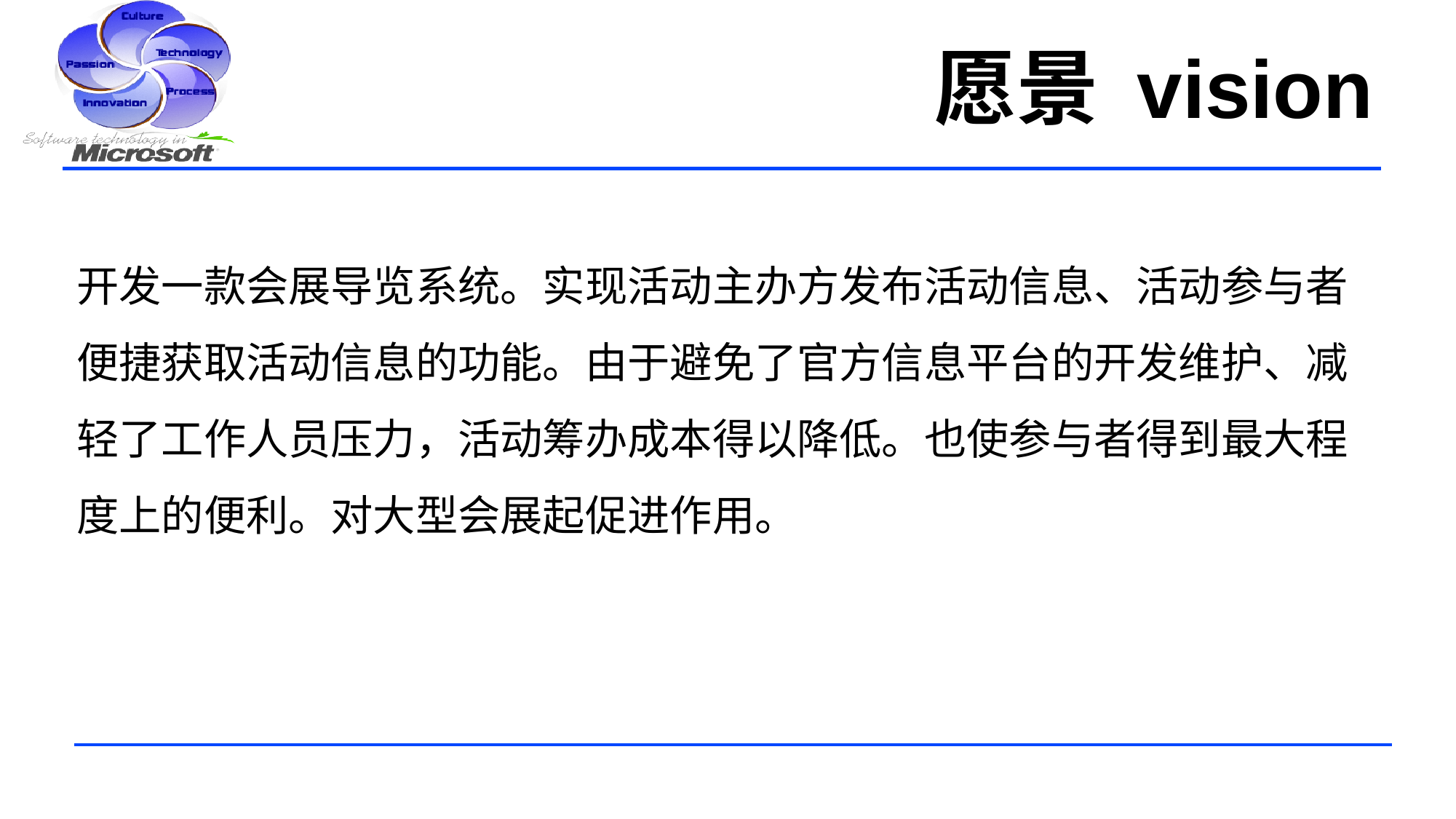

愿景 vision
开发一款会展导览系统。实现活动主办方发布活动信息、活动参与者便捷获取活动信息的功能。由于避免了官方信息平台的开发维护、减轻了工作人员压力，活动筹办成本得以降低。也使参与者得到最大程度上的便利。对大型会展起促进作用。